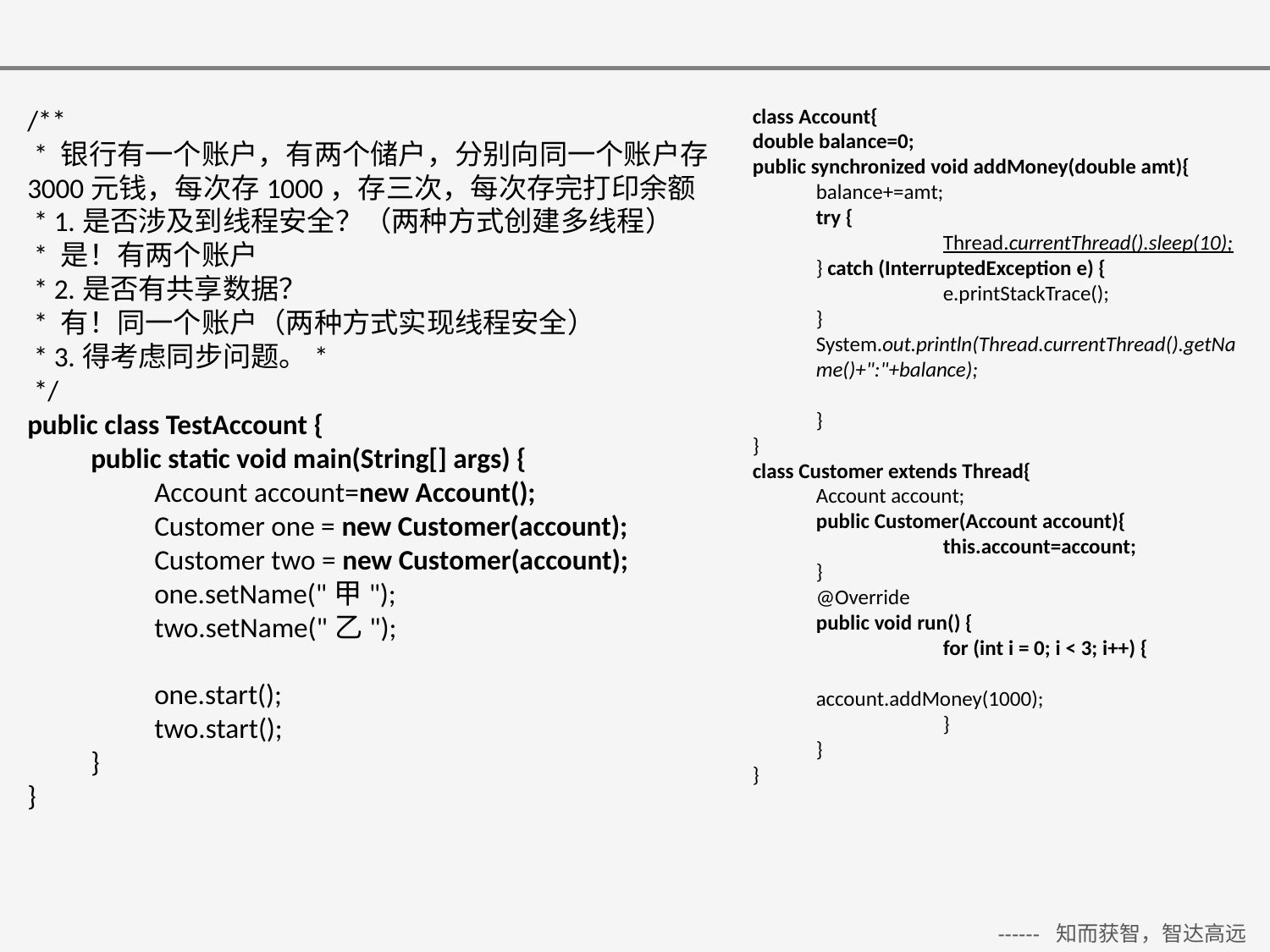

/**
 * 银行有一个账户，有两个储户，分别向同一个账户存3000元钱，每次存1000，存三次，每次存完打印余额
 * 1.是否涉及到线程安全？（两种方式创建多线程）
 * 是！有两个账户
 * 2.是否有共享数据？
 * 有！同一个账户（两种方式实现线程安全）
 * 3.得考虑同步问题。*
 */
public class TestAccount {
public static void main(String[] args) {
Account account=new Account();
Customer one = new Customer(account);
Customer two = new Customer(account);
one.setName("甲");
two.setName("乙");

one.start();
two.start();
}
}
class Account{
double balance=0;
public synchronized void addMoney(double amt){
balance+=amt;
try {
	Thread.currentThread().sleep(10);
} catch (InterruptedException e) {
	e.printStackTrace();
}
System.out.println(Thread.currentThread().getName()+":"+balance);

}
}
class Customer extends Thread{
Account account;
public Customer(Account account){
	this.account=account;
}
@Override
public void run() {
	for (int i = 0; i < 3; i++) {
		account.addMoney(1000);
	}
}
}